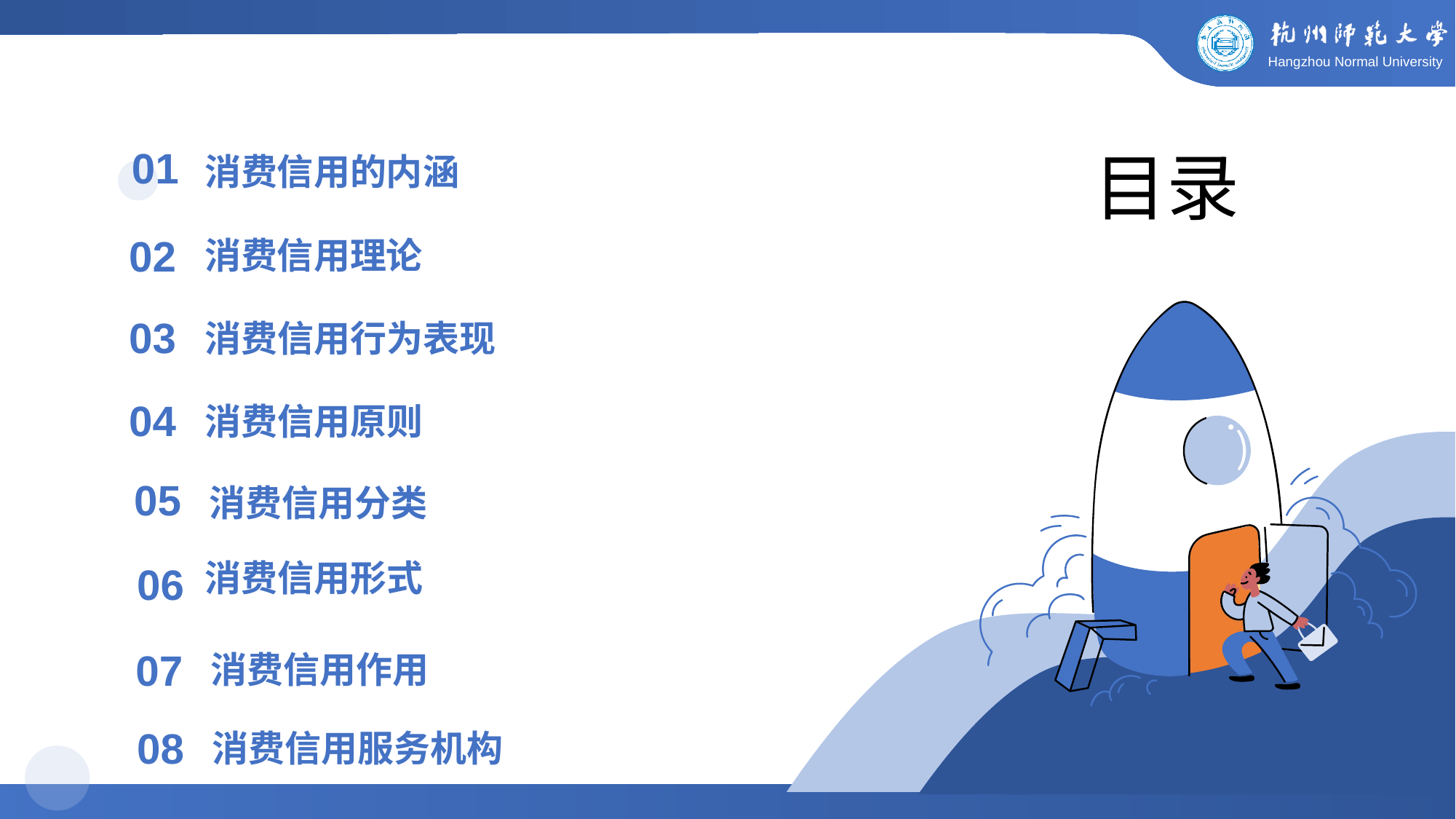

消费信用的内涵
01
目录

消费信用理论
02
消费信用行为表现
03

消费信用原则
04

消费信用分类
05

消费信用形式
06
消费信用作用
07
消费信用服务机构
08